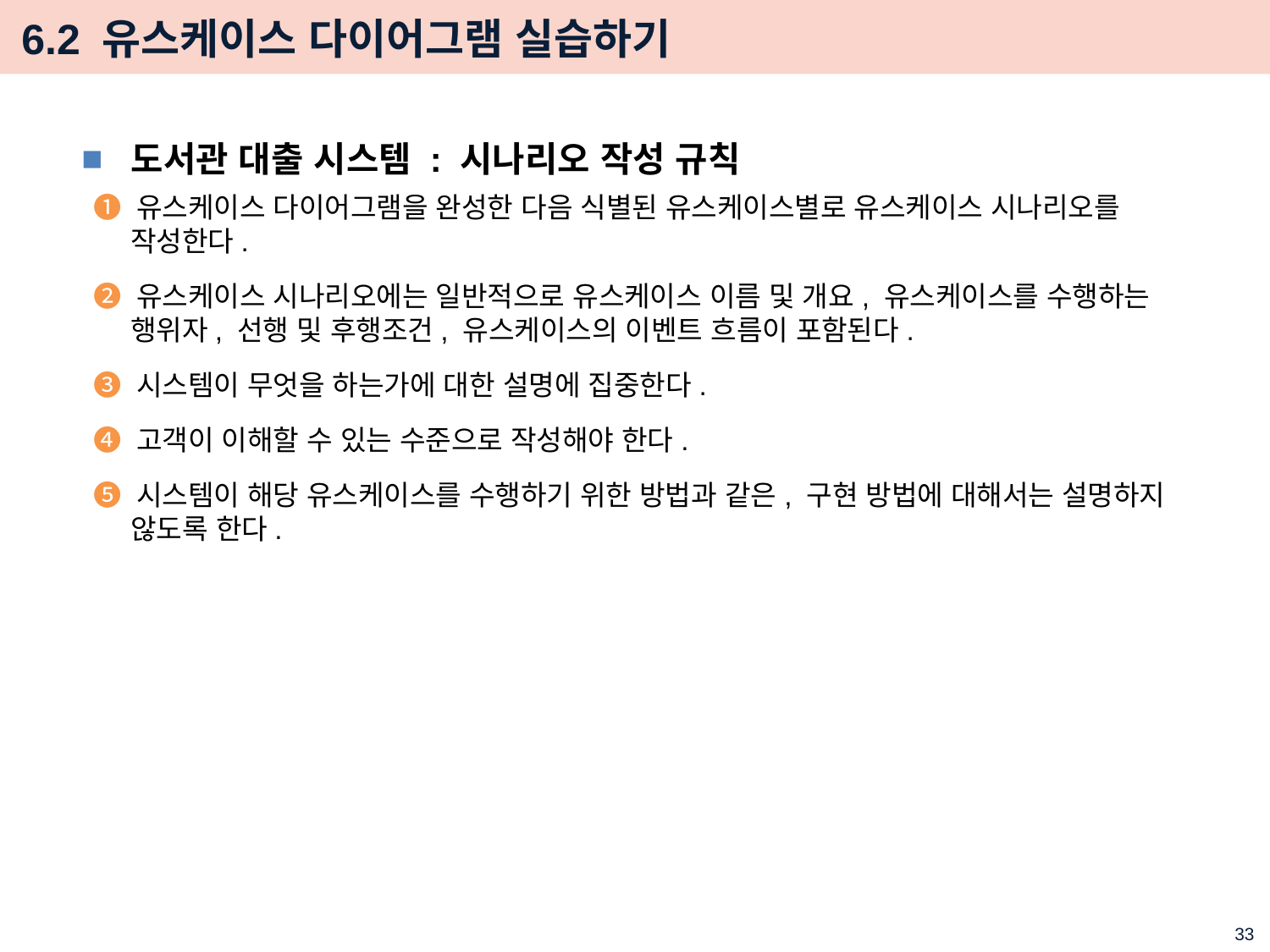

# 6.2 유스케이스 다이어그램 실습하기
도서관 대출 시스템 : 시나리오 작성 규칙
❶ 유스케이스 다이어그램을 완성한 다음 식별된 유스케이스별로 유스케이스 시나리오를 작성한다.
❷ 유스케이스 시나리오에는 일반적으로 유스케이스 이름 및 개요, 유스케이스를 수행하는 행위자, 선행 및 후행조건, 유스케이스의 이벤트 흐름이 포함된다.
❸ 시스템이 무엇을 하는가에 대한 설명에 집중한다.
❹ 고객이 이해할 수 있는 수준으로 작성해야 한다.
❺ 시스템이 해당 유스케이스를 수행하기 위한 방법과 같은, 구현 방법에 대해서는 설명하지 않도록 한다.